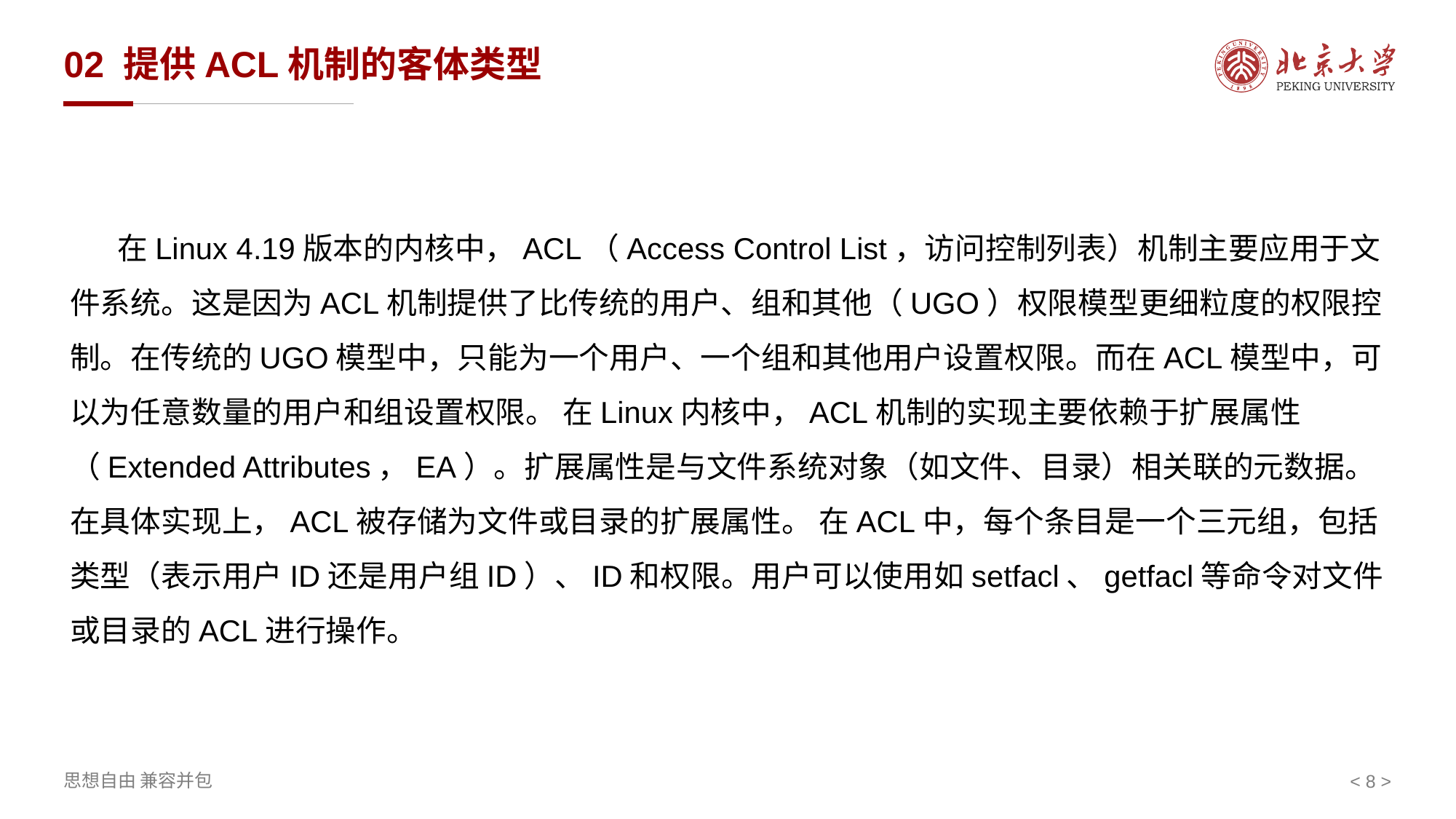

# 02 提供ACL机制的客体类型
      在Linux 4.19版本的内核中，ACL（Access Control List，访问控制列表）机制主要应用于文件系统。这是因为ACL机制提供了比传统的用户、组和其他（UGO）权限模型更细粒度的权限控制。在传统的UGO模型中，只能为一个用户、一个组和其他用户设置权限。而在ACL模型中，可以为任意数量的用户和组设置权限。 在Linux内核中，ACL机制的实现主要依赖于扩展属性（Extended Attributes，EA）。扩展属性是与文件系统对象（如文件、目录）相关联的元数据。在具体实现上，ACL被存储为文件或目录的扩展属性。 在ACL中，每个条目是一个三元组，包括类型（表示用户ID还是用户组ID）、ID和权限。用户可以使用如setfacl、getfacl等命令对文件或目录的ACL进行操作。
< 8 >